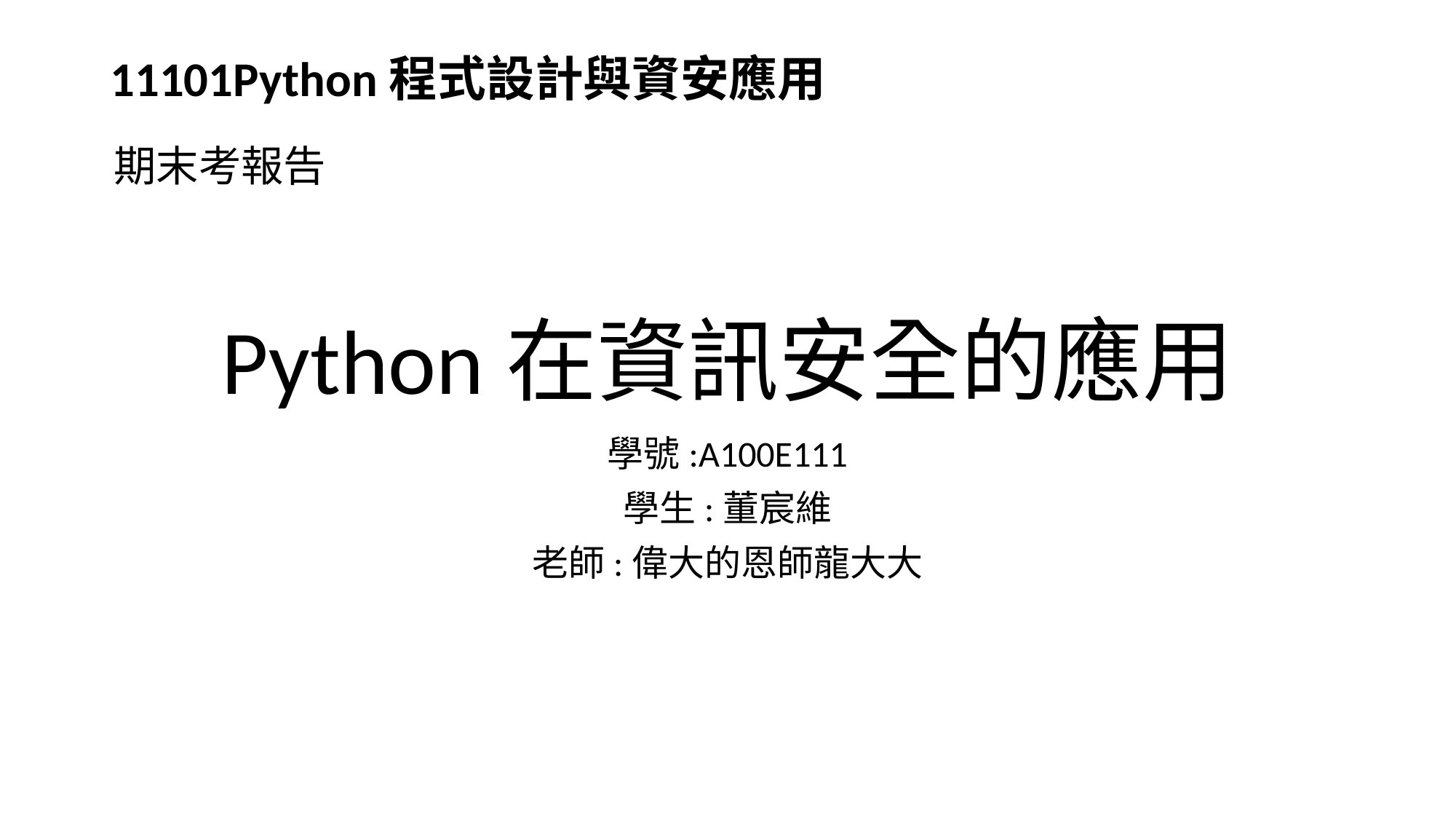

11101Python程式設計與資安應用
期末考報告
# Python在資訊安全的應用
學號:A100E111
學生:董宸維
老師:偉大的恩師龍大大